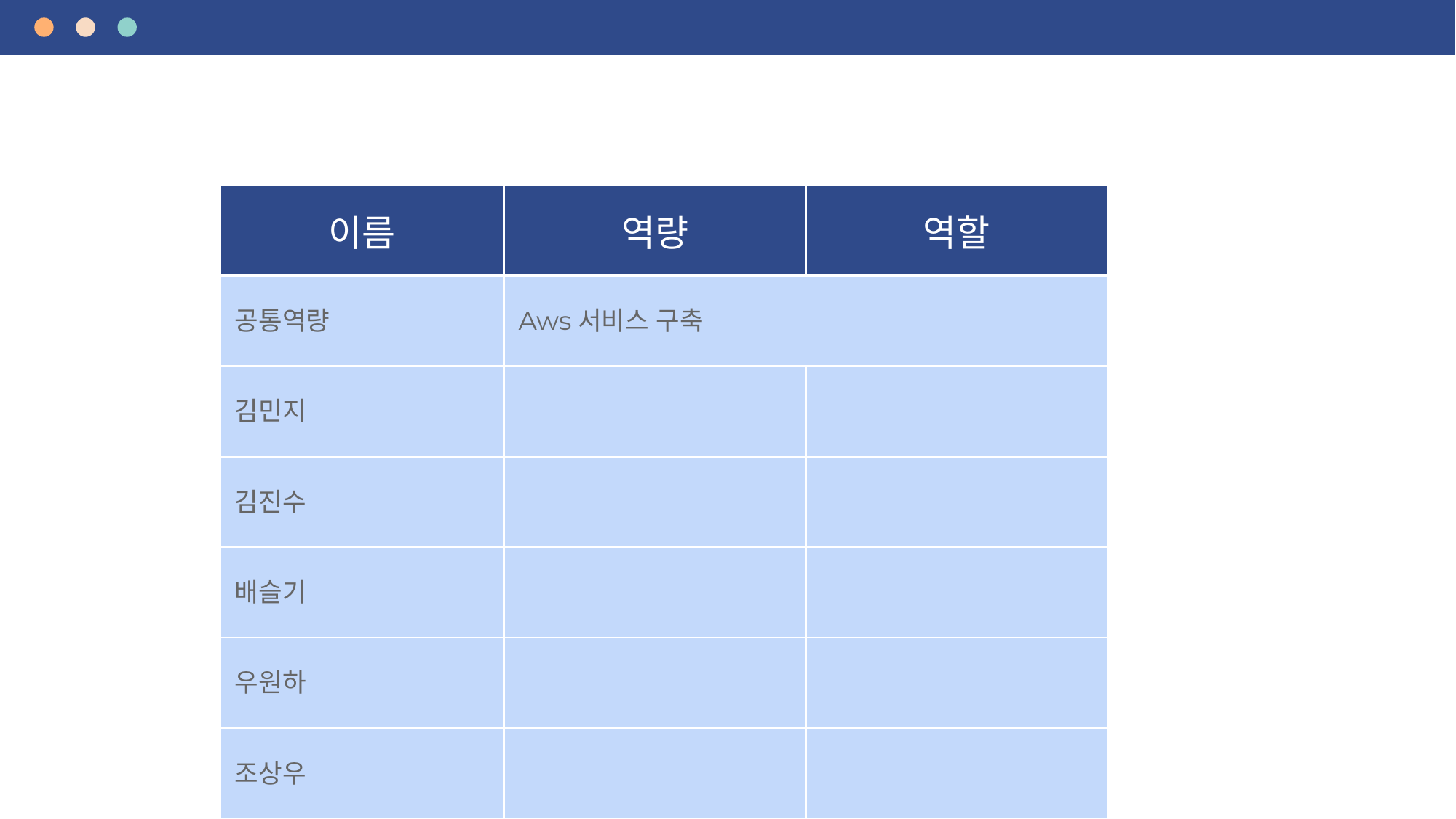

#
| 이름 | 역량 | 역할 |
| --- | --- | --- |
| 공통역량 | Aws서비스 구축 |  |
| 김민지 |  |  |
| 김진수 |  |  |
| 배슬기 |  |  |
| 우원하 |  |  |
| 조상우 |  |  |